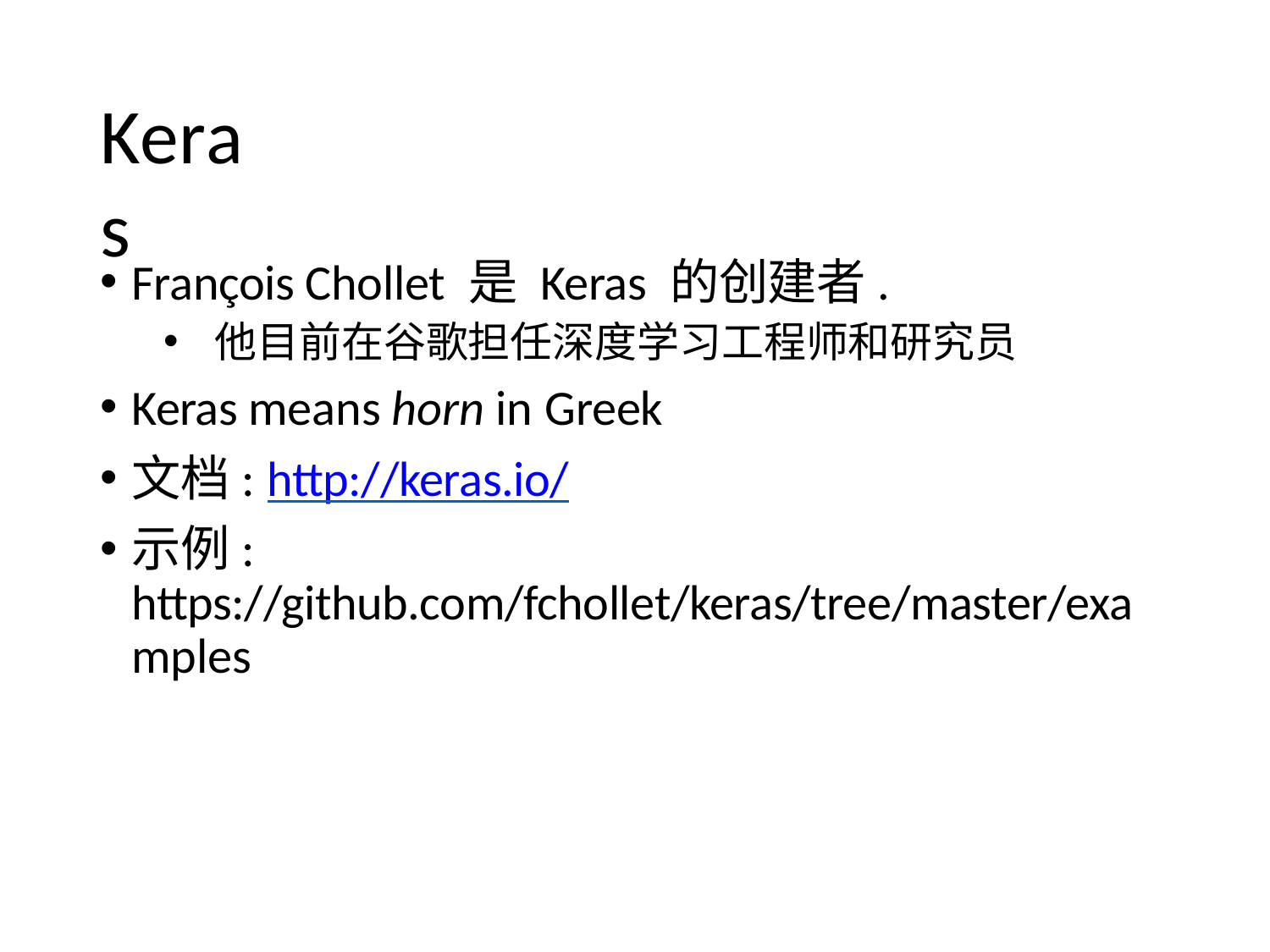

# Keras
François Chollet 是 Keras 的创建者.
 他目前在谷歌担任深度学习工程师和研究员
Keras means horn in Greek
文档: http://keras.io/
示例:  https://github.com/fchollet/keras/tree/master/exa  mples